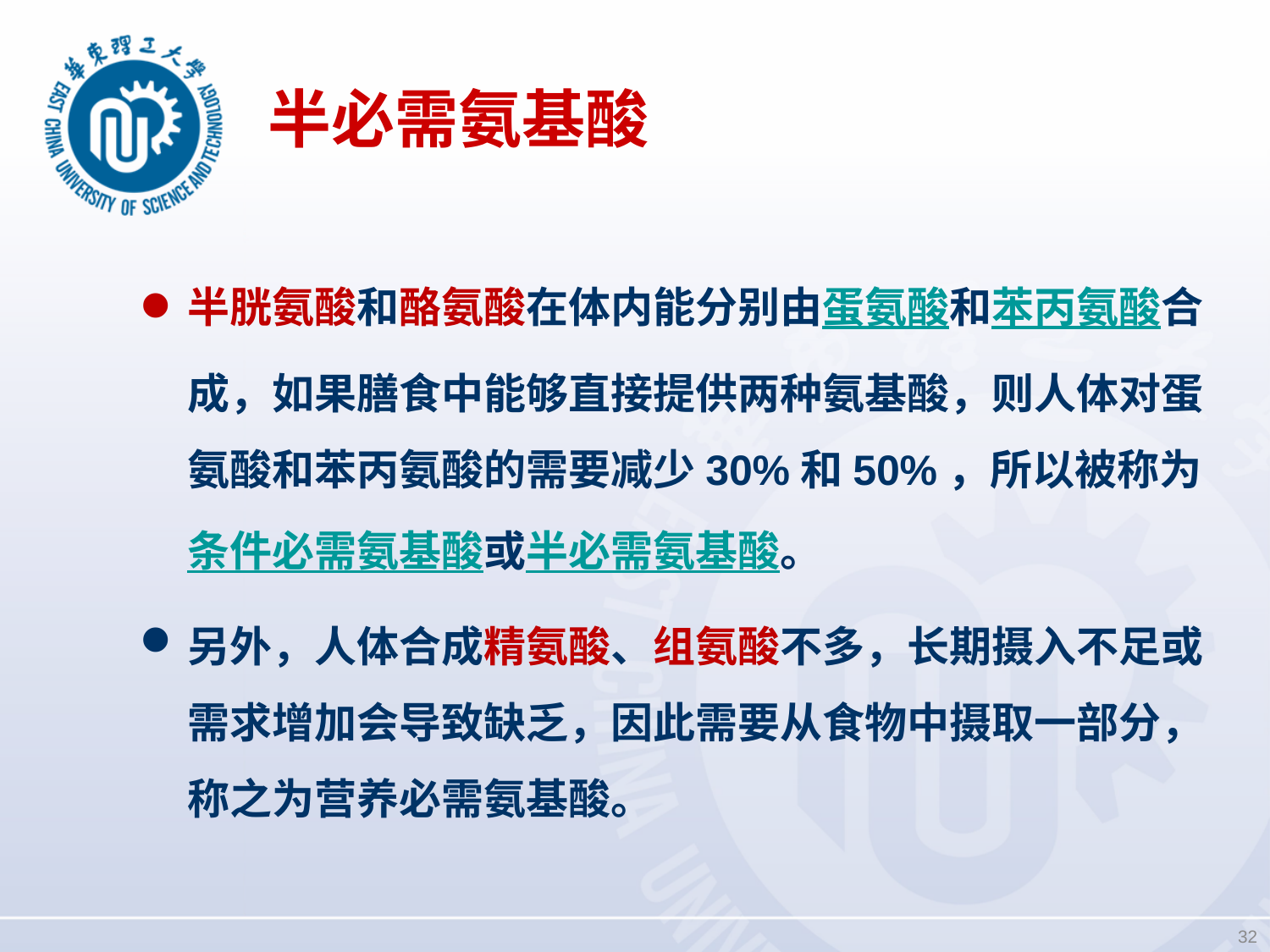

# 半必需氨基酸
半胱氨酸和酪氨酸在体内能分别由蛋氨酸和苯丙氨酸合成，如果膳食中能够直接提供两种氨基酸，则人体对蛋氨酸和苯丙氨酸的需要减少30%和50%，所以被称为条件必需氨基酸或半必需氨基酸。
另外，人体合成精氨酸、组氨酸不多，长期摄入不足或需求增加会导致缺乏，因此需要从食物中摄取一部分，称之为营养必需氨基酸。

32